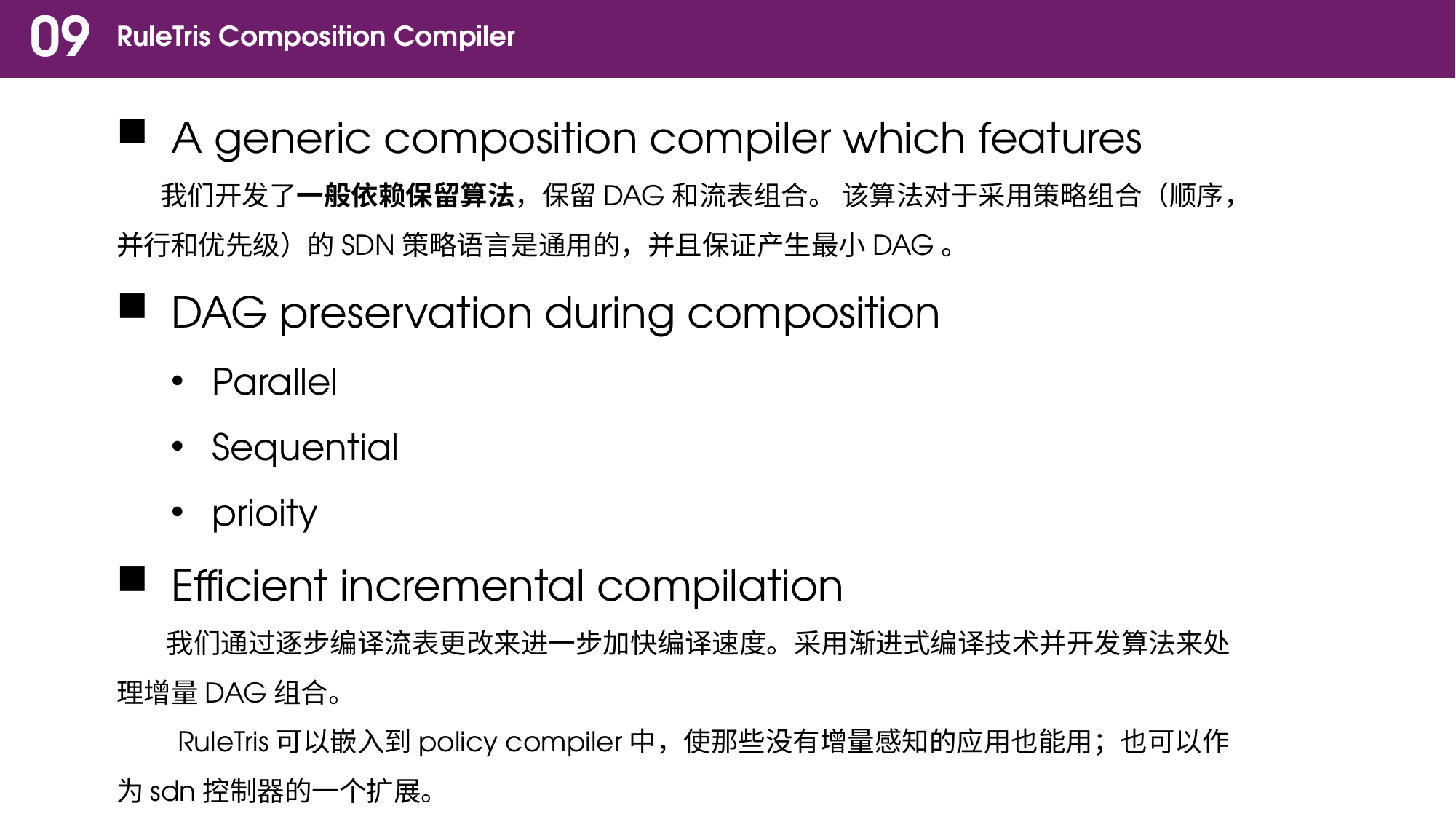

09
RuleTris Composition Compiler
A generic composition compiler which features
      我们开发了一般依赖保留算法，保留DAG和流表组合。 该算法对于采用策略组合（顺序，并行和优先级）的SDN策略语言是通用的，并且保证产生最小DAG。
DAG preservation during composition
Parallel
Sequential
prioity
Efficient incremental compilation
       我们通过逐步编译流表更改来进一步加快编译速度。采用渐进式编译技术并开发算法来处理增量DAG组合。
        RuleTris可以嵌入到policy compiler中，使那些没有增量感知的应用也能用；也可以作为sdn控制器的一个扩展。